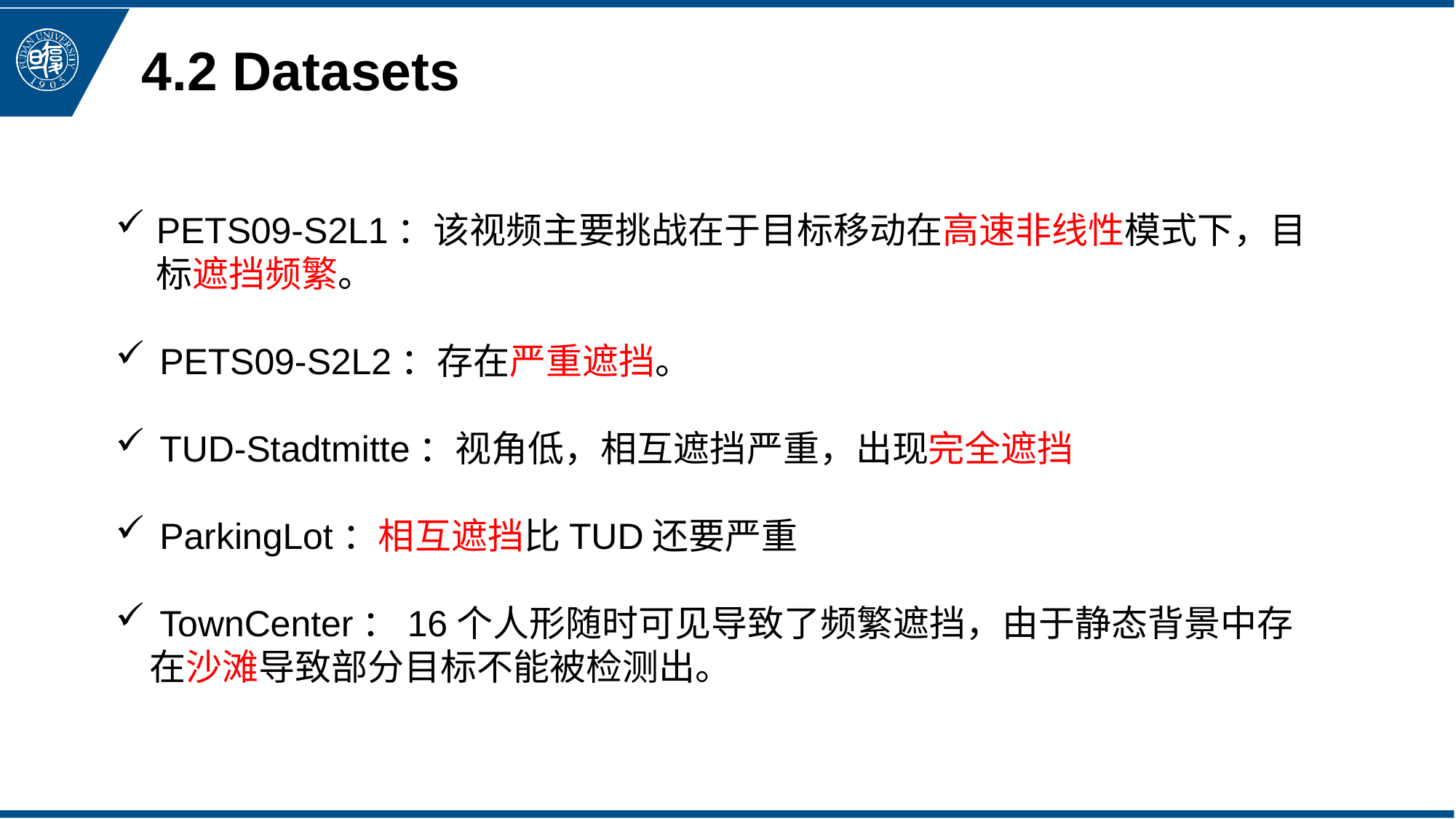

4.2 Datasets
PETS09-S2L1：该视频主要挑战在于目标移动在高速非线性模式下，目标遮挡频繁。

 PETS09-S2L2：存在严重遮挡。

 TUD-Stadtmitte：视角低，相互遮挡严重，出现完全遮挡

 ParkingLot：相互遮挡比TUD还要严重

 TownCenter：16个人形随时可见导致了频繁遮挡，由于静态背景中存在沙滩导致部分目标不能被检测出。